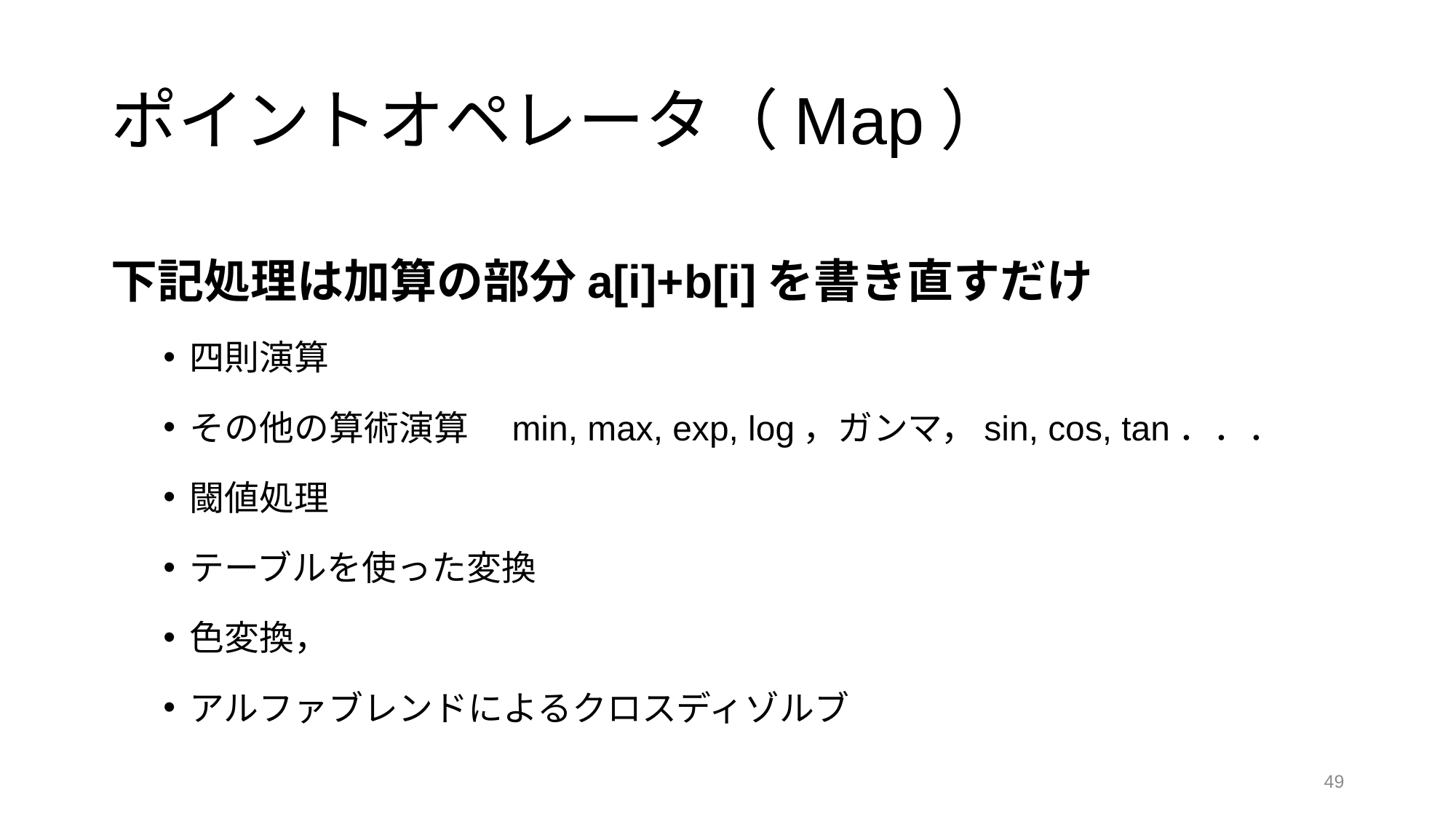

# ポイントオペレータ（Map）
下記処理は加算の部分a[i]+b[i]を書き直すだけ
四則演算
その他の算術演算　min, max, exp, log，ガンマ，sin, cos, tan．．．
閾値処理
テーブルを使った変換
色変換，
アルファブレンドによるクロスディゾルブ

49